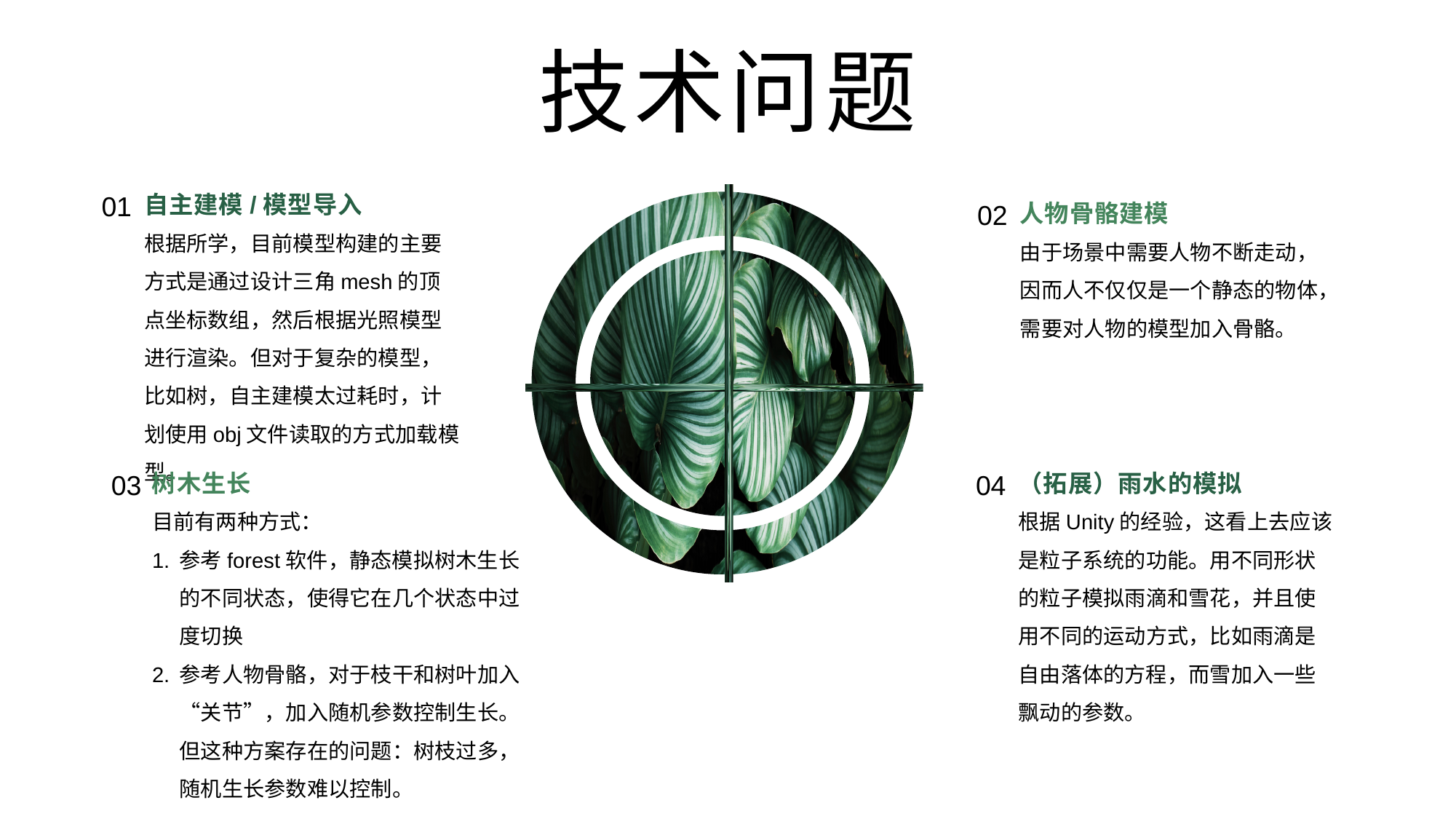

技术问题
01
自主建模/模型导入
根据所学，目前模型构建的主要方式是通过设计三角mesh的顶点坐标数组，然后根据光照模型进行渲染。但对于复杂的模型，比如树，自主建模太过耗时，计划使用obj文件读取的方式加载模型。

02
人物骨骼建模
由于场景中需要人物不断走动，因而人不仅仅是一个静态的物体，需要对人物的模型加入骨骼。

03
树木生长
目前有两种方式：
参考forest软件，静态模拟树木生长的不同状态，使得它在几个状态中过度切换
参考人物骨骼，对于枝干和树叶加入“关节”，加入随机参数控制生长。但这种方案存在的问题：树枝过多，随机生长参数难以控制。
04
（拓展）雨水的模拟
根据Unity的经验，这看上去应该是粒子系统的功能。用不同形状的粒子模拟雨滴和雪花，并且使用不同的运动方式，比如雨滴是自由落体的方程，而雪加入一些飘动的参数。